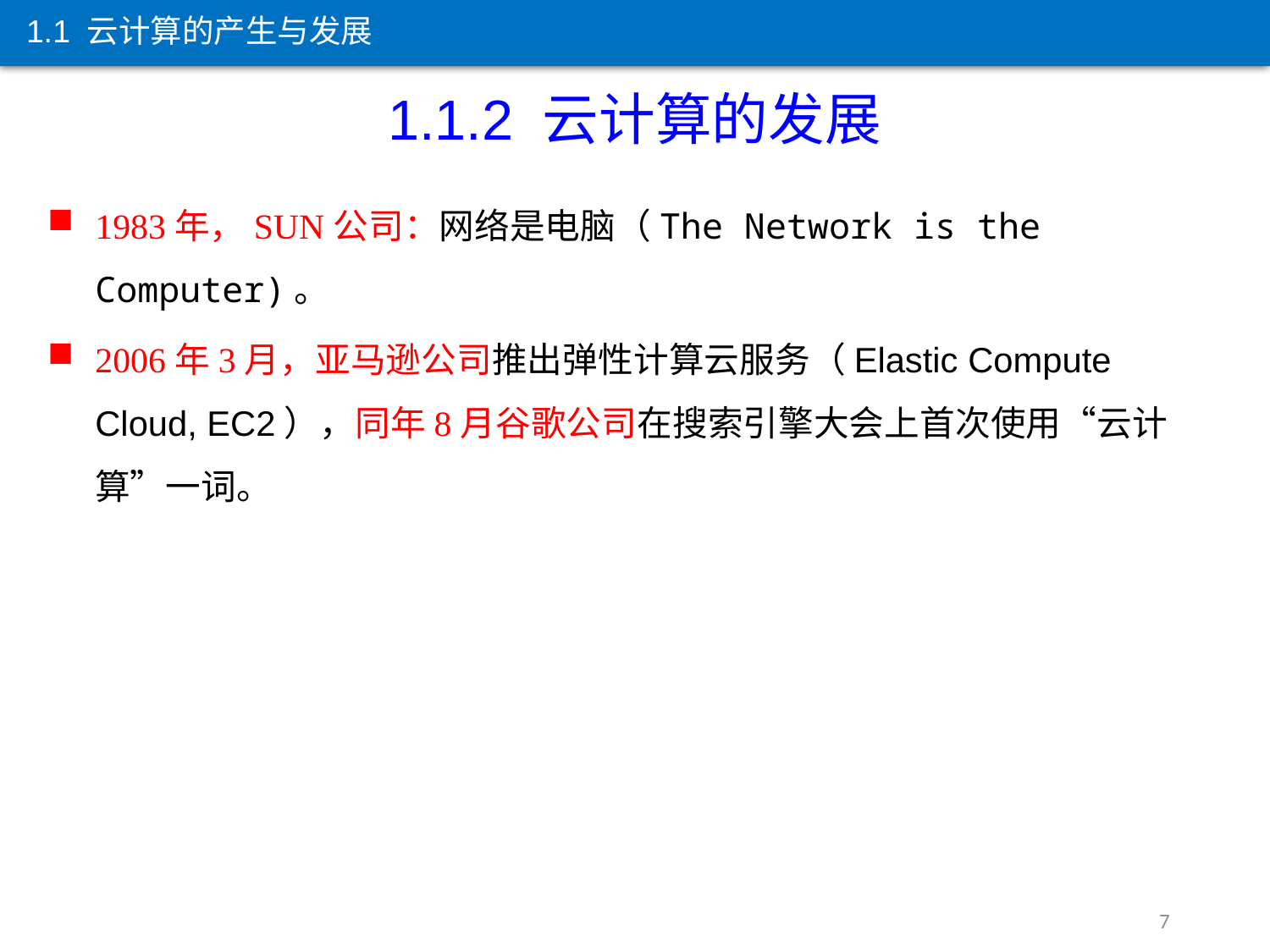

1.1 云计算的产生与发展
1.1.2 云计算的发展
1983年，SUN公司：网络是电脑（The Network is the Computer)。
2006年3月，亚马逊公司推出弹性计算云服务（Elastic Compute Cloud, EC2），同年8月谷歌公司在搜索引擎大会上首次使用“云计算”一词。
7